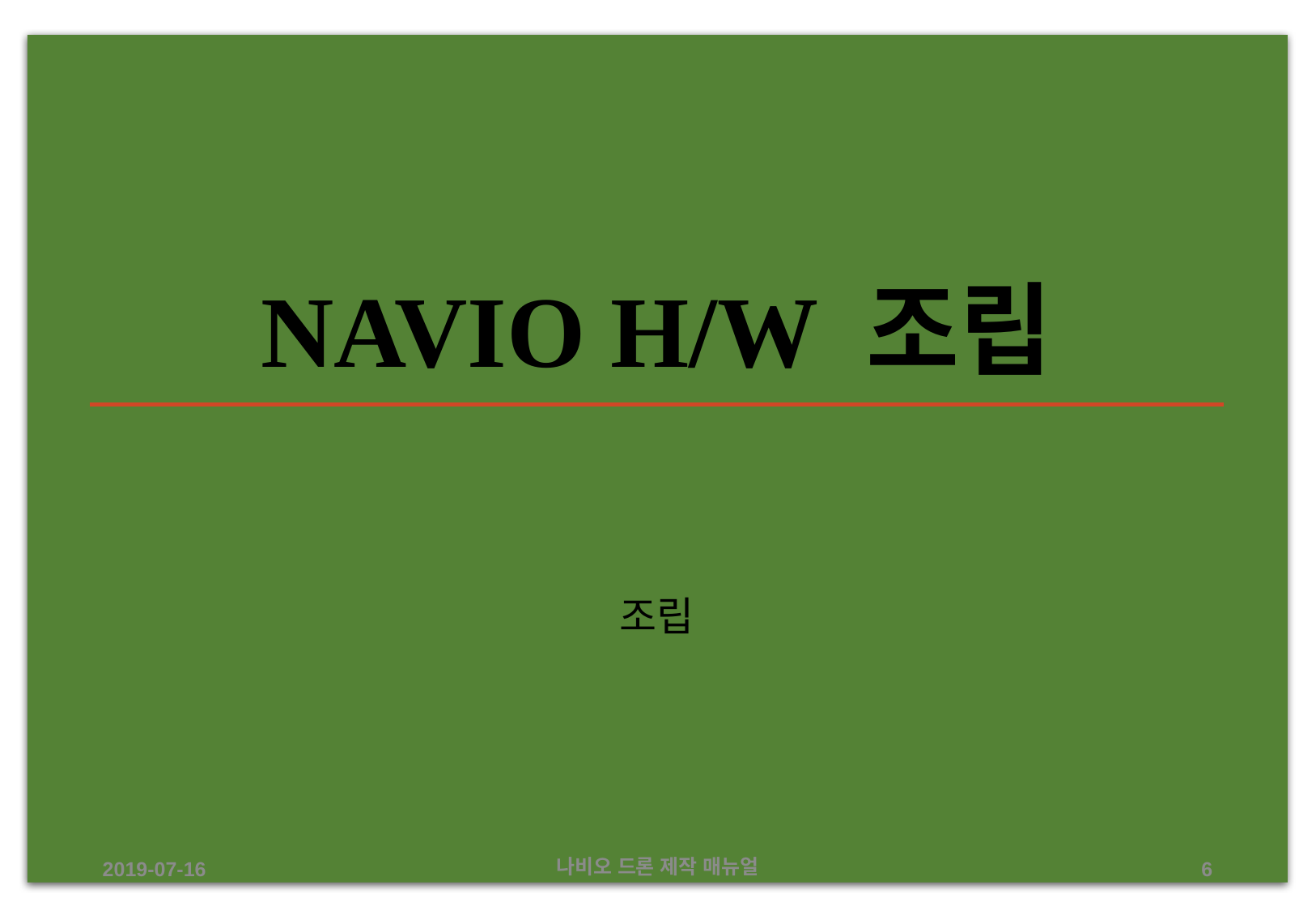

# NAVIO H/W 조립
조립
2019-07-16
나비오 드론 제작 매뉴얼
6